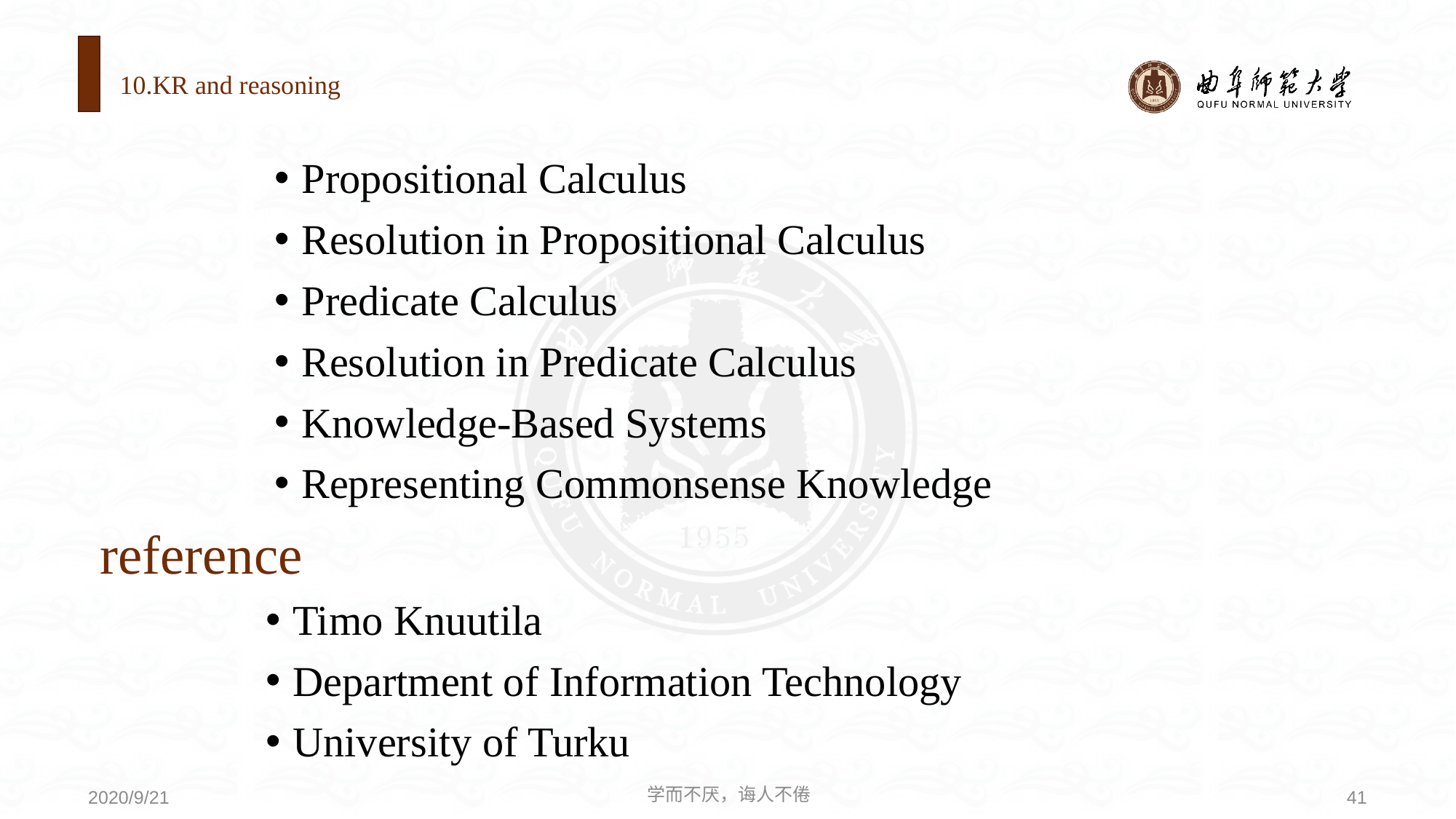

# 10.KR and reasoning
Propositional Calculus
Resolution in Propositional Calculus
Predicate Calculus
Resolution in Predicate Calculus
Knowledge-Based Systems
Representing Commonsense Knowledge

reference
Timo Knuutila
Department of Information Technology
University of Turku
学而不厌，诲人不倦
41
2020/9/21